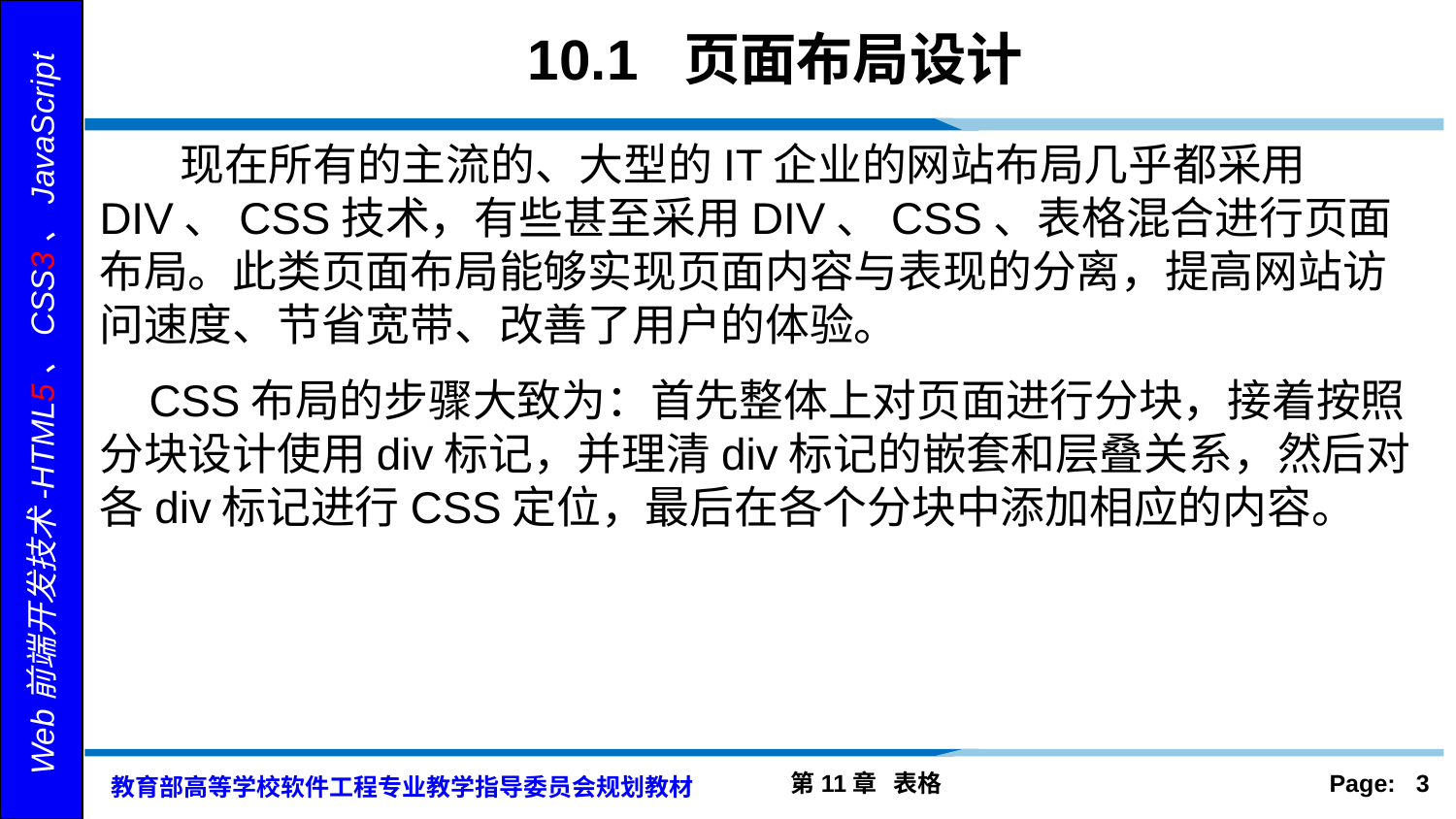

# 10.1  页面布局设计
       现在所有的主流的、大型的IT企业的网站布局几乎都采用DIV、CSS技术，有些甚至采用DIV、CSS、表格混合进行页面布局。此类页面布局能够实现页面内容与表现的分离，提高网站访问速度、节省宽带、改善了用户的体验。
    CSS布局的步骤大致为：首先整体上对页面进行分块，接着按照分块设计使用div标记，并理清div标记的嵌套和层叠关系，然后对各div标记进行CSS定位，最后在各个分块中添加相应的内容。